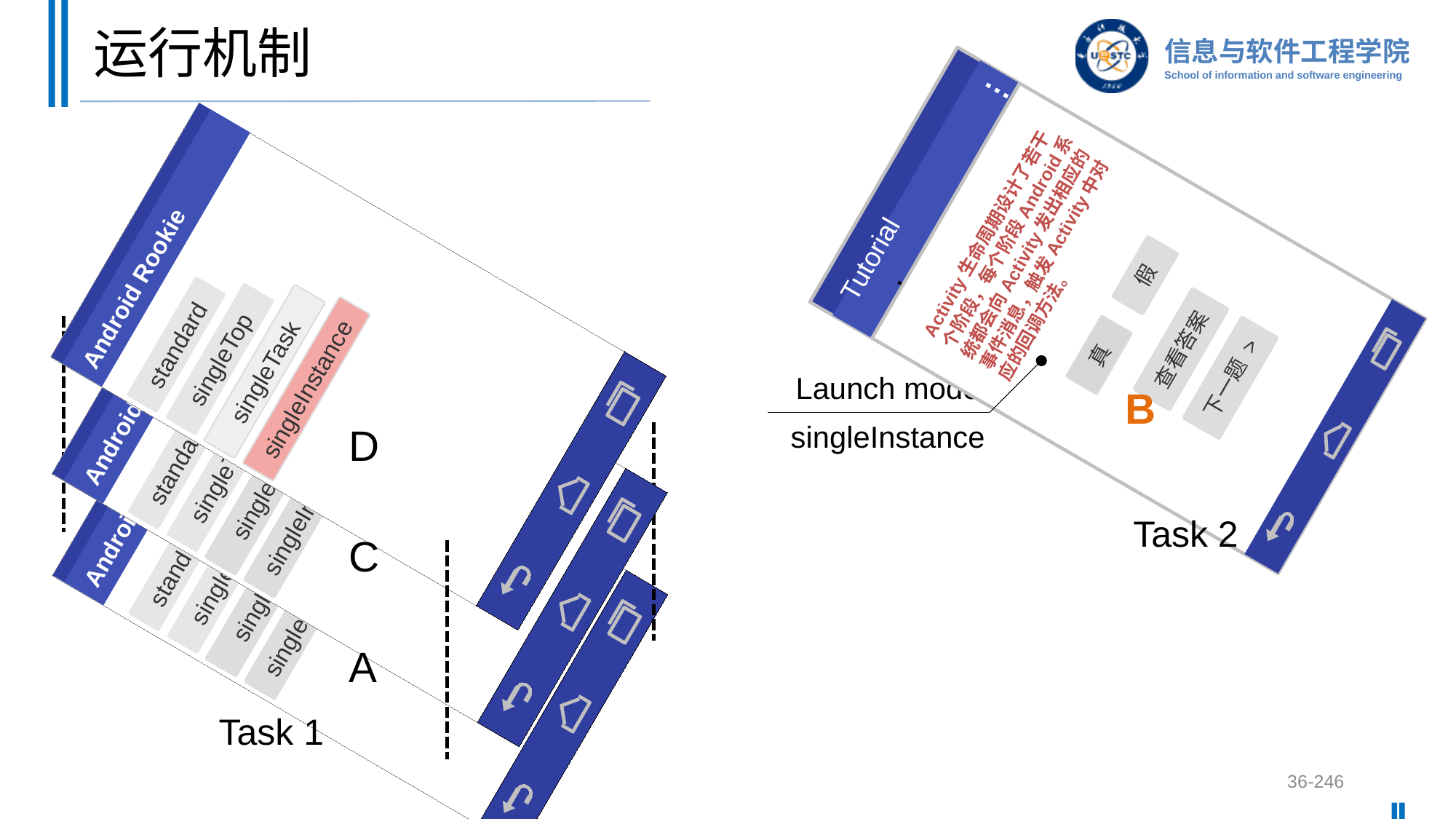

# 运行机制

 Tutorial                            +
.
.
.

Activity生命周期设计了若干个阶段，每个阶段Android系统都会向Activity发出相应的事件消息，触发Activity中对应的回调方法。
假
真
查看答案
下一题 >

Android Rookie
standard
singleTop
singleTask
singleInstance

Android Rookie
standard
singleTop
singleTask
singleInstance

Android Rookie
standard
singleTop
singleTask
singleInstance

Launch mode
B
singleInstance
D
Task 2
C
A
Task 1
36-246